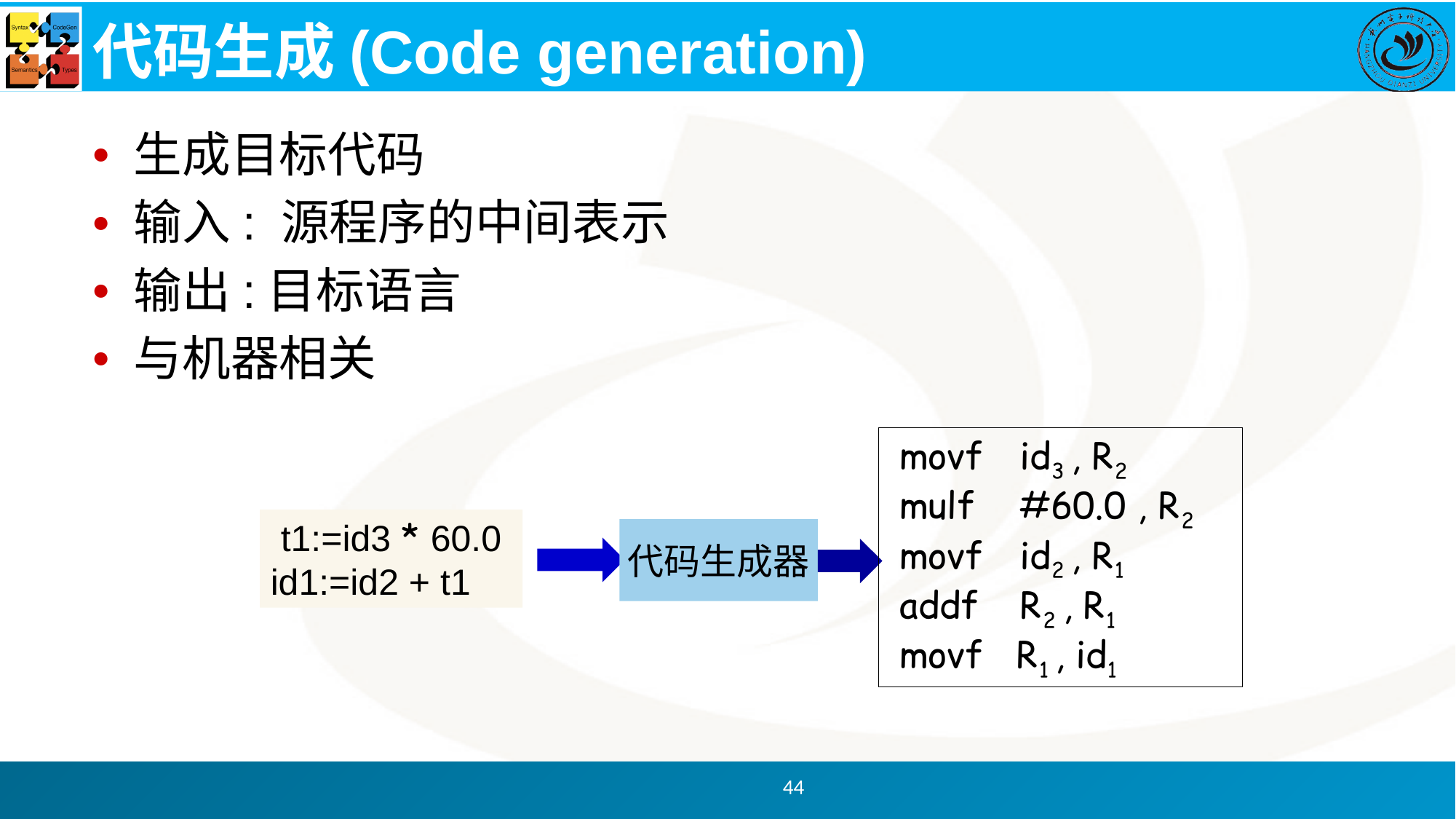

# 代码生成(Code generation)
生成目标代码
输入: 源程序的中间表示
输出:目标语言
与机器相关
 movf	  id3 , R2
 mulf	  #60.0 , R2
 movf	  id2 , R1
 addf	  R2 , R1
 movf   R1 , id1
 t1:=id3 * 60.0
id1:=id2 + t1
代码生成器

44